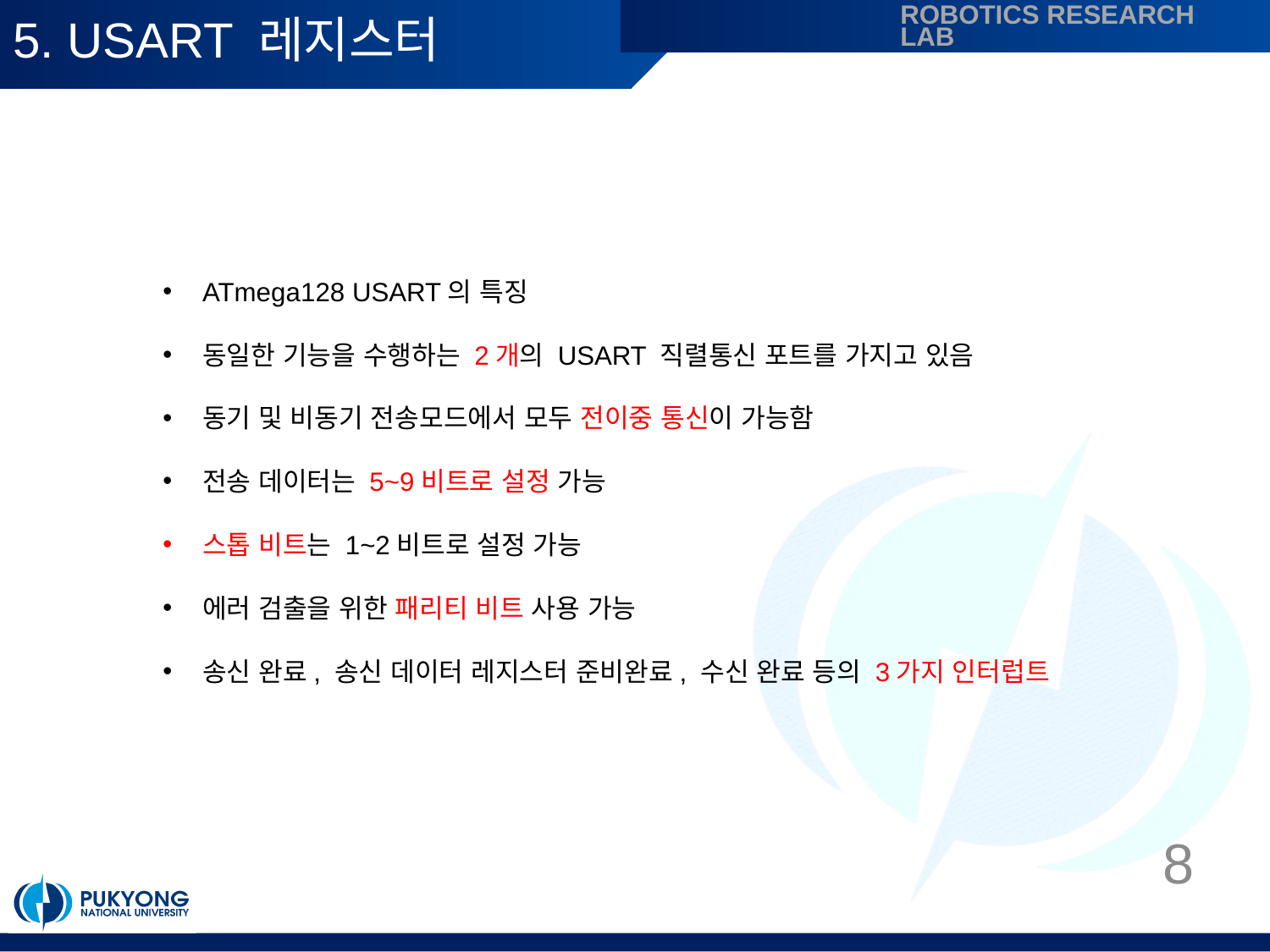

# 5. USART 레지스터
ATmega128 USART의 특징

동일한 기능을 수행하는 2개의 USART 직렬통신 포트를 가지고 있음

동기 및 비동기 전송모드에서 모두 전이중 통신이 가능함

전송 데이터는 5~9비트로 설정 가능

스톱 비트는 1~2비트로 설정 가능

에러 검출을 위한 패리티 비트 사용 가능

송신 완료, 송신 데이터 레지스터 준비완료, 수신 완료 등의 3가지 인터럽트

8